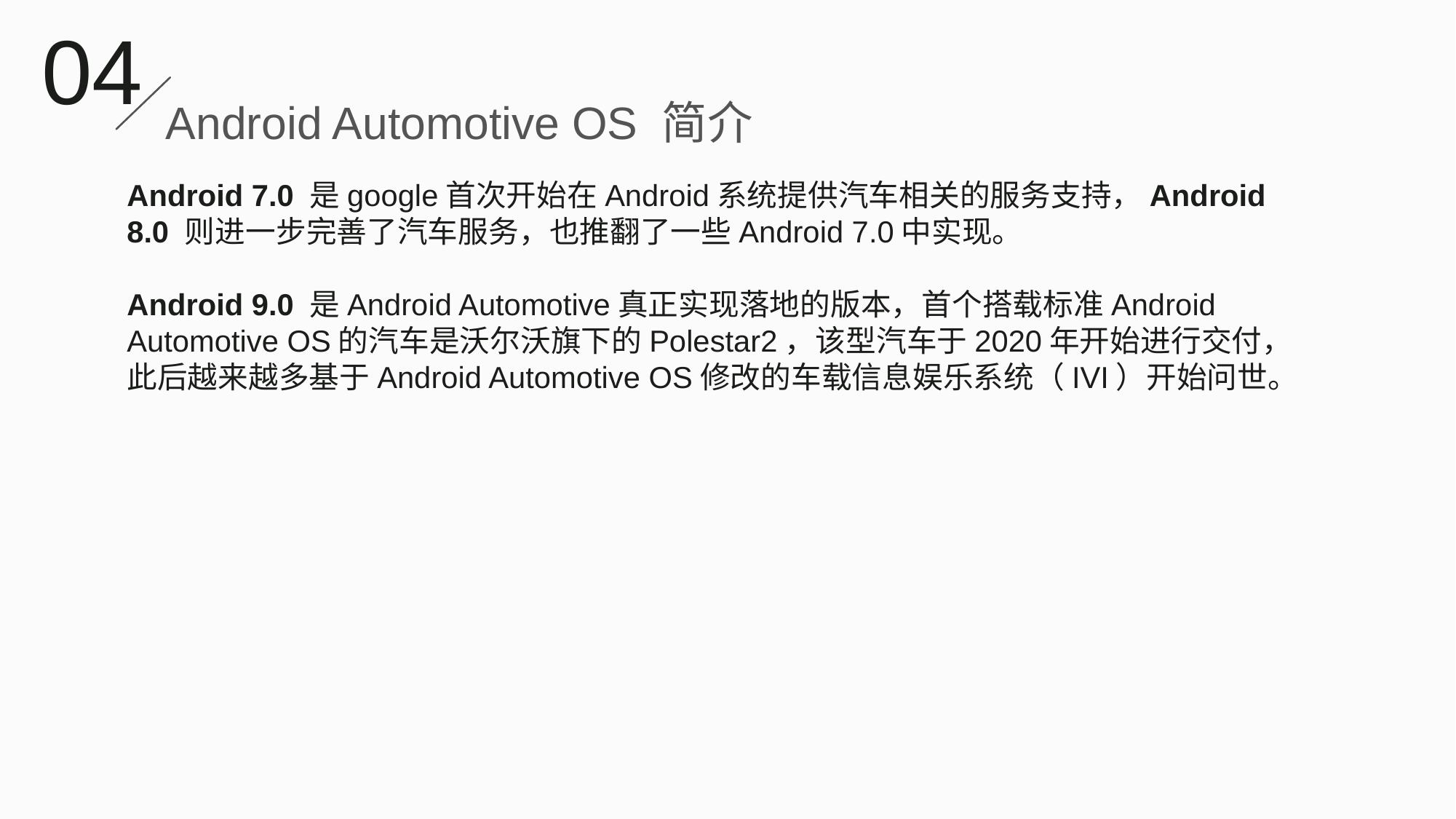

04
Android Automotive OS 简介
Android 7.0 是google首次开始在Android系统提供汽车相关的服务支持，Android 8.0 则进一步完善了汽车服务，也推翻了一些Android 7.0中实现。

Android 9.0 是Android Automotive真正实现落地的版本，首个搭载标准Android Automotive OS的汽车是沃尔沃旗下的Polestar2，该型汽车于2020年开始进行交付，此后越来越多基于Android Automotive OS修改的车载信息娱乐系统（IVI）开始问世。